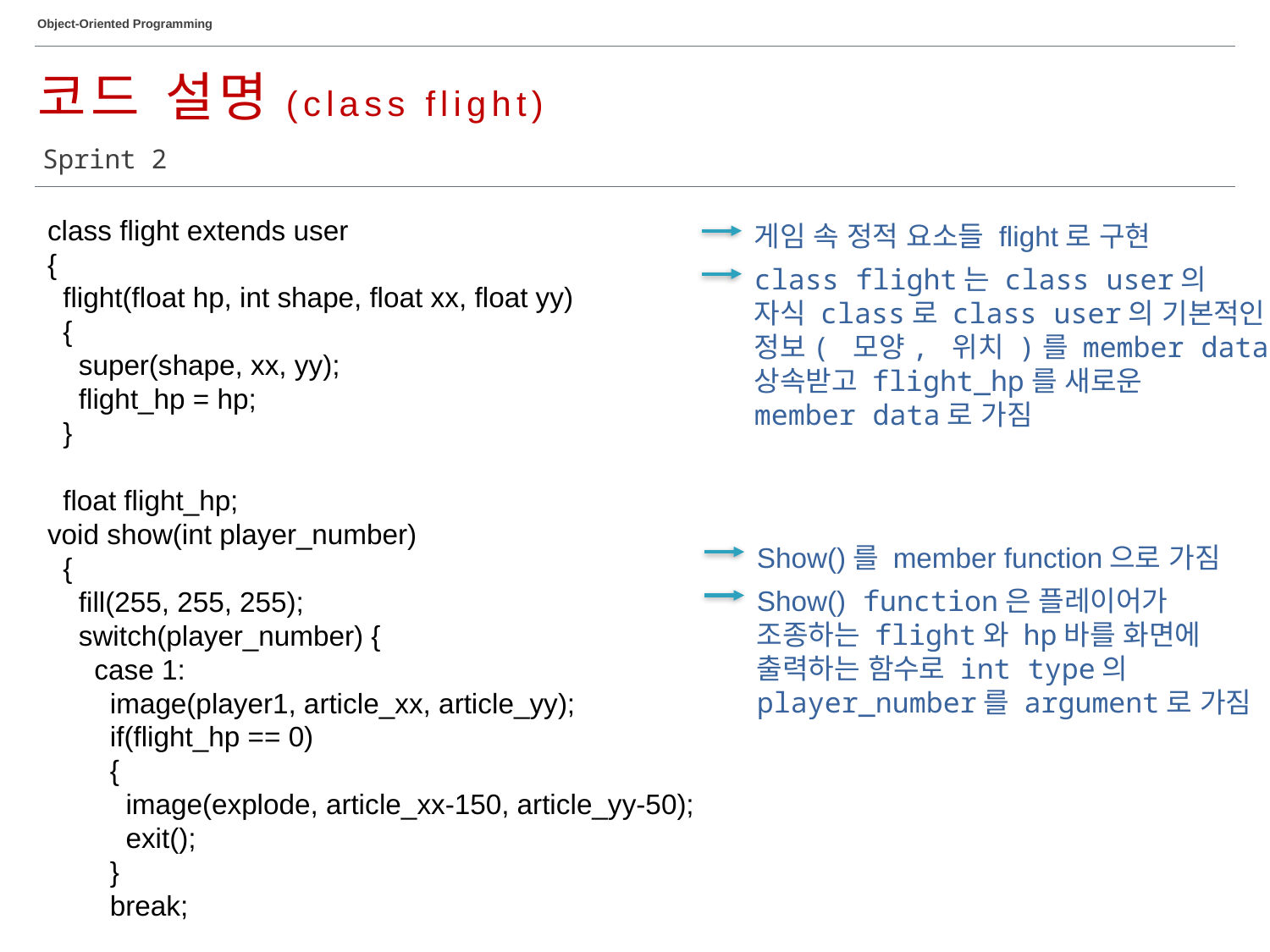

Object-Oriented Programming
코드 설명(class flight)
Sprint 2
class flight extends user
{
  flight(float hp, int shape, float xx, float yy)
  {
    super(shape, xx, yy);
    flight_hp = hp;
  }

  float flight_hp;
void show(int player_number)
  {
    fill(255, 255, 255);
    switch(player_number) {
      case 1:
        image(player1, article_xx, article_yy);
        if(flight_hp == 0)
        {
          image(explode, article_xx-150, article_yy-50);
          exit();
        }
        break;
게임 속 정적 요소들 flight로 구현
class flight는 class user의
자식 class로 class user의 기본적인
정보( 모양, 위치 )를 member data로
상속받고 flight_hp를 새로운
member data로 가짐
Show()를 member function으로 가짐
Show() function은 플레이어가
조종하는 flight와 hp바를 화면에
출력하는 함수로 int type의
player_number를 argument로 가짐